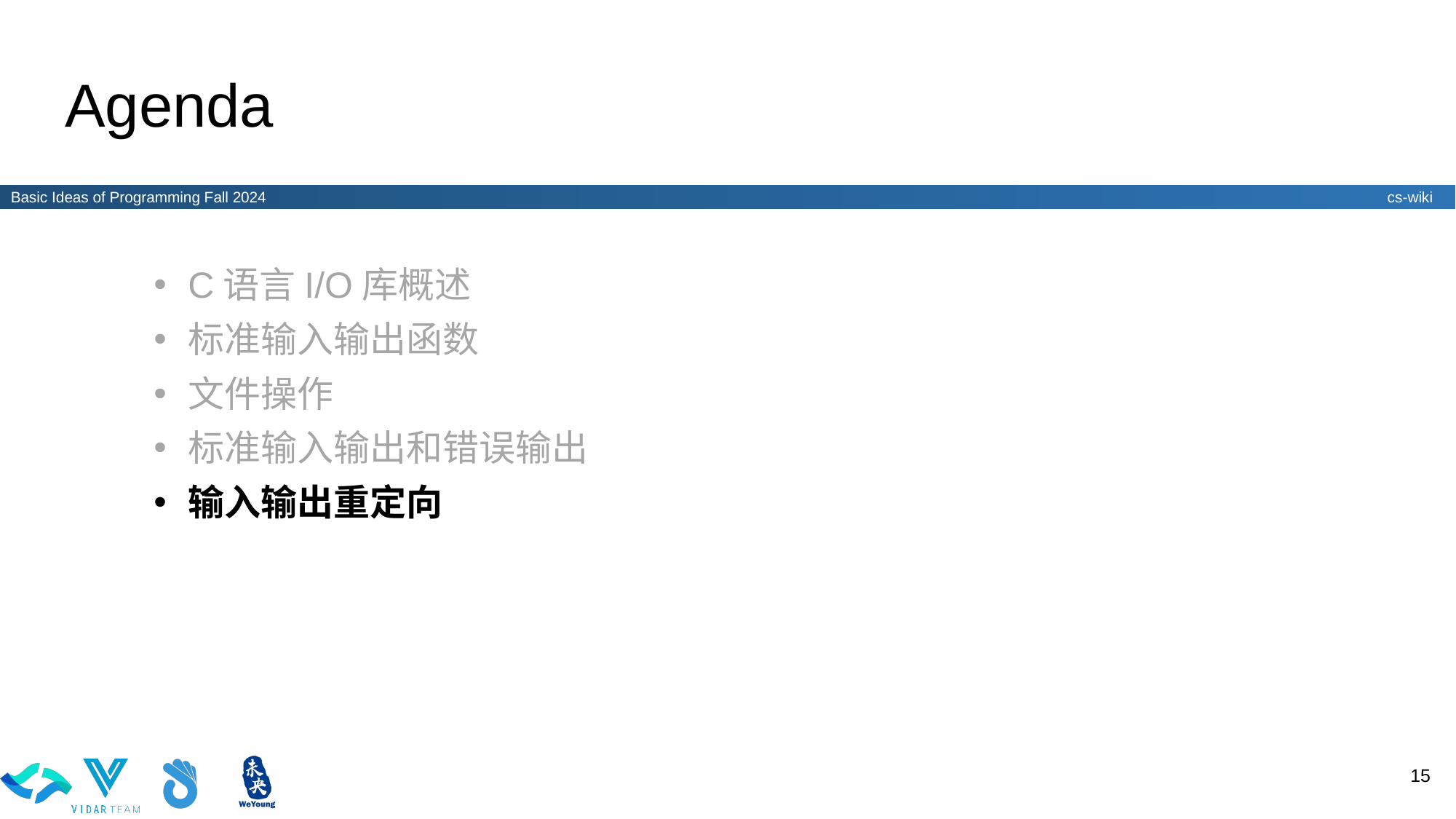

# Agenda
C语言I/O库概述
标准输入输出函数
文件操作
标准输入输出和错误输出
输入输出重定向